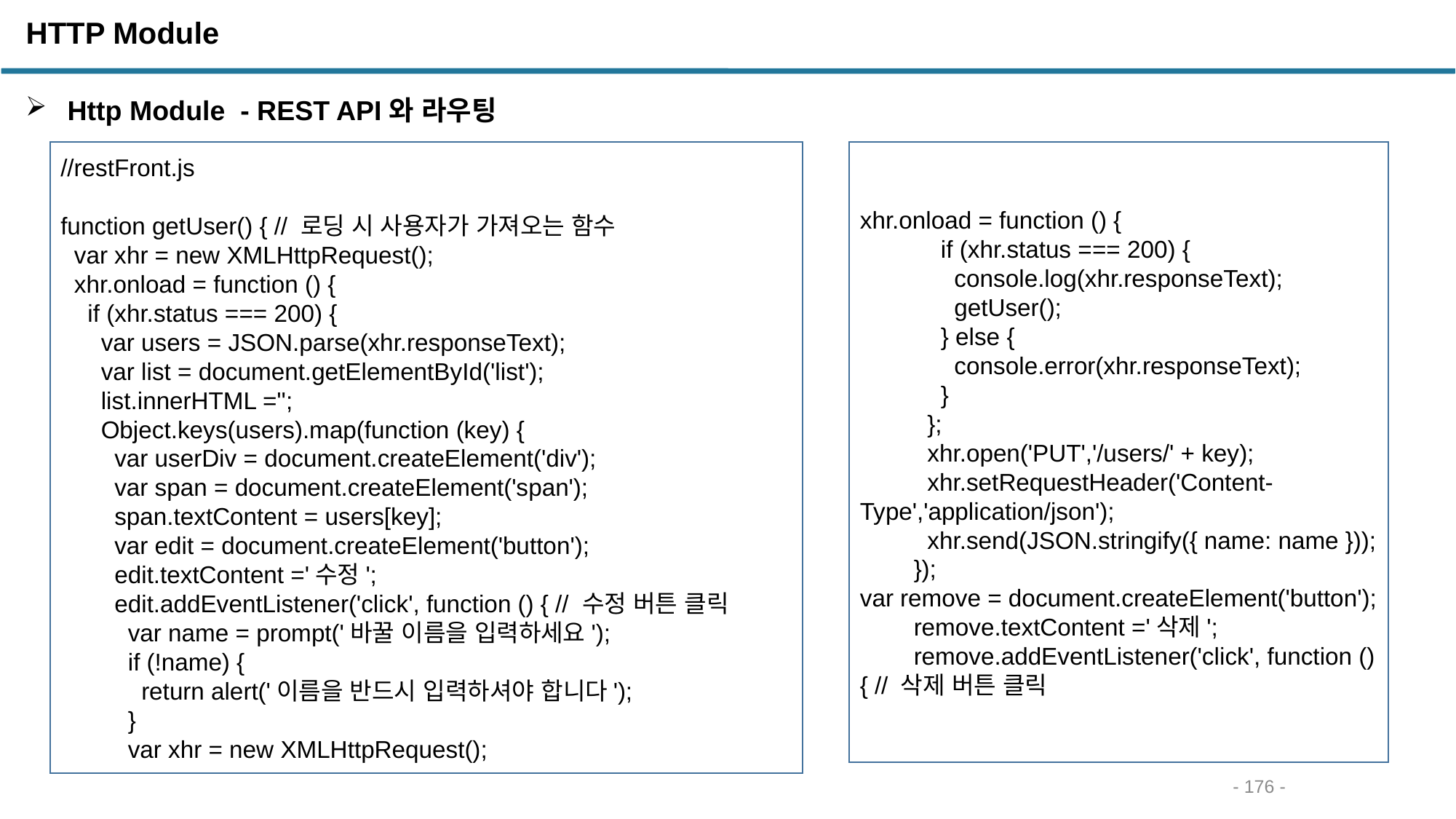

HTTP Module
 Http Module  - REST API와 라우팅
//restFront.js

function getUser() { // 로딩 시 사용자가 가져오는 함수
  var xhr = new XMLHttpRequest();
  xhr.onload = function () {
    if (xhr.status === 200) {
      var users = JSON.parse(xhr.responseText);
      var list = document.getElementById('list');
      list.innerHTML ='';
      Object.keys(users).map(function (key) {
        var userDiv = document.createElement('div');
        var span = document.createElement('span');
        span.textContent = users[key];
        var edit = document.createElement('button');
        edit.textContent ='수정';
        edit.addEventListener('click', function () { // 수정 버튼 클릭
          var name = prompt('바꿀 이름을 입력하세요');
          if (!name) {
            return alert('이름을 반드시 입력하셔야 합니다');
          }
          var xhr = new XMLHttpRequest();
xhr.onload = function () {
            if (xhr.status === 200) {
              console.log(xhr.responseText);
              getUser();
            } else {
              console.error(xhr.responseText);
            }
          };
          xhr.open('PUT','/users/' + key);
          xhr.setRequestHeader('Content-Type','application/json');
          xhr.send(JSON.stringify({ name: name }));
        });
var remove = document.createElement('button');
        remove.textContent ='삭제';
        remove.addEventListener('click', function () { // 삭제 버튼 클릭
- 176 -